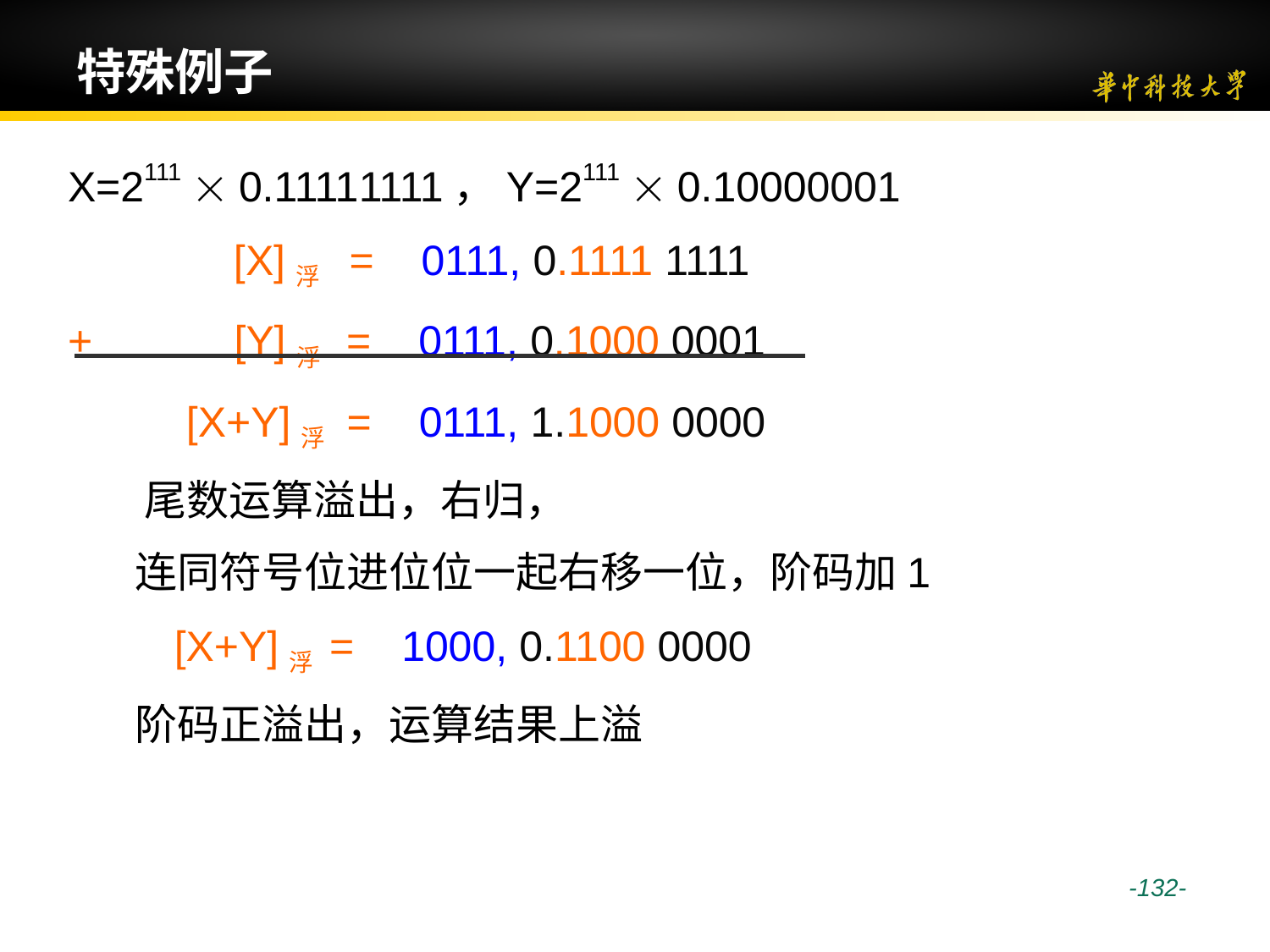

# 特殊例子
X=2111 × 0.11111111，Y=2111 × 0.10000001
              [X]浮  =    0111, 0.1111 1111
+            [Y]浮  =    0111, 0.1000 0001
          [X+Y]浮  =    0111, 1.1000 0000
       尾数运算溢出，右归，
      连同符号位进位位一起右移一位，阶码加1
         [X+Y]浮 =    1000, 0.1100 0000
      阶码正溢出，运算结果上溢

 -132-